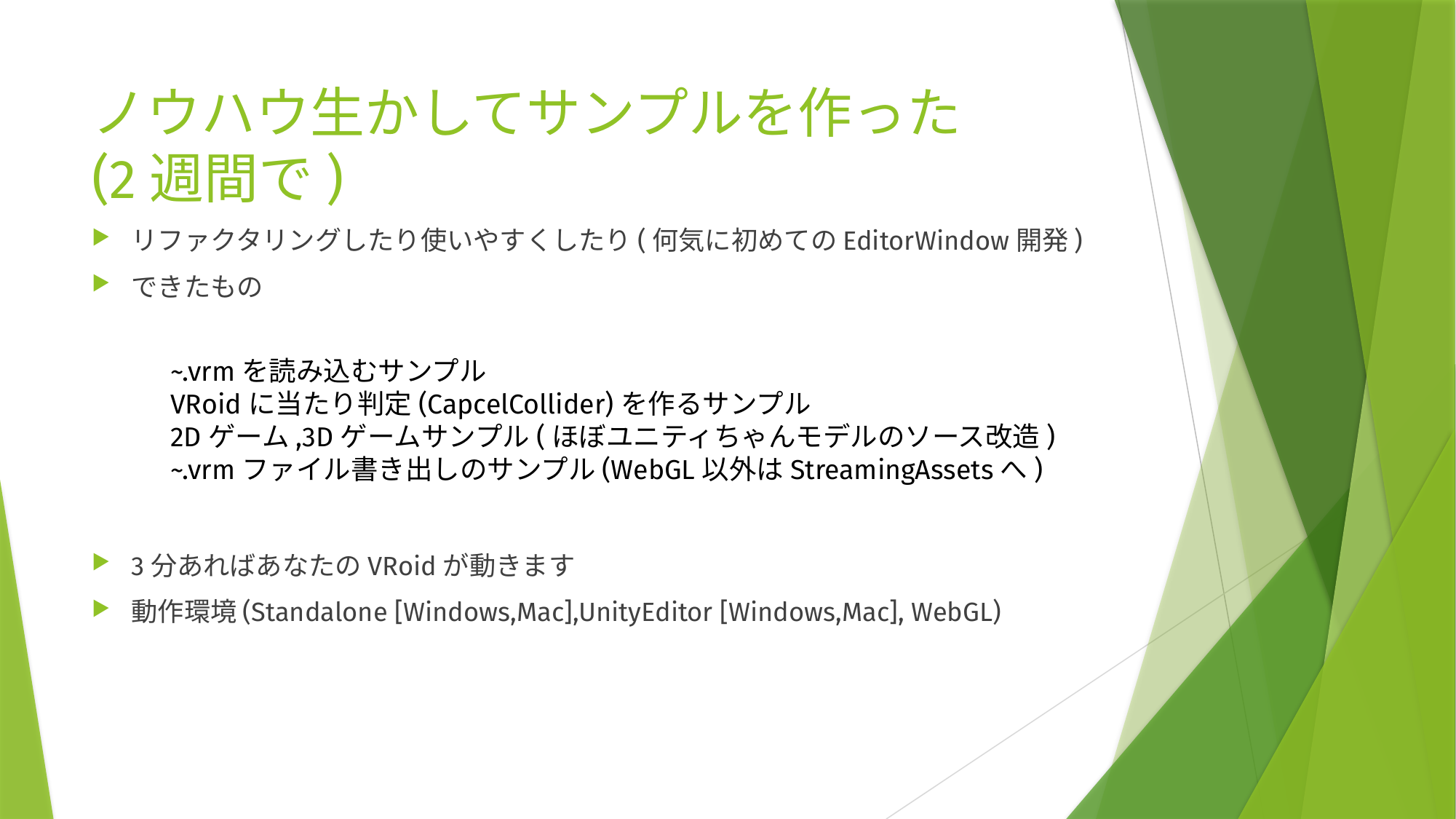

# ノウハウ生かしてサンプルを作った (2週間で)
リファクタリングしたり使いやすくしたり(何気に初めてのEditorWindow開発)
できたもの

3分あればあなたのVRoidが動きます
動作環境(Standalone [Windows,Mac],UnityEditor [Windows,Mac], WebGL)

~.vrmを読み込むサンプル
VRoidに当たり判定(CapcelCollider)を作るサンプル
2Dゲーム,3Dゲームサンプル(ほぼユニティちゃんモデルのソース改造)
~.vrmファイル書き出しのサンプル(WebGL以外はStreamingAssetsへ)